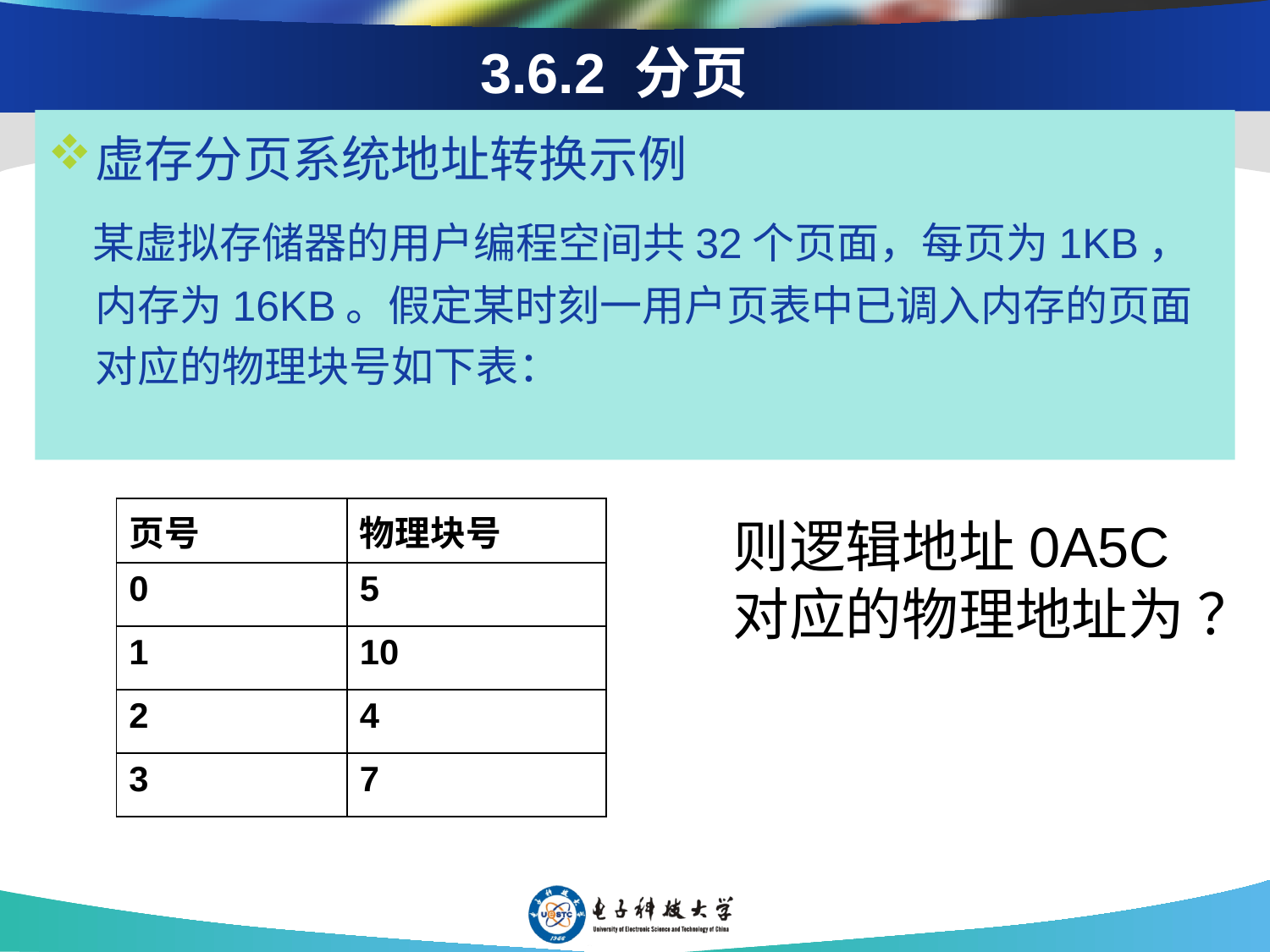

# 3.6.2 分页
虚存分页系统地址转换示例
   某虚拟存储器的用户编程空间共32个页面，每页为1KB，内存为16KB。假定某时刻一用户页表中已调入内存的页面对应的物理块号如下表：

| 页号 | 物理块号 |
| --- | --- |
| 0 | 5 |
| 1 | 10 |
| 2 | 4 |
| 3 | 7 |
则逻辑地址0A5C对应的物理地址为 ？